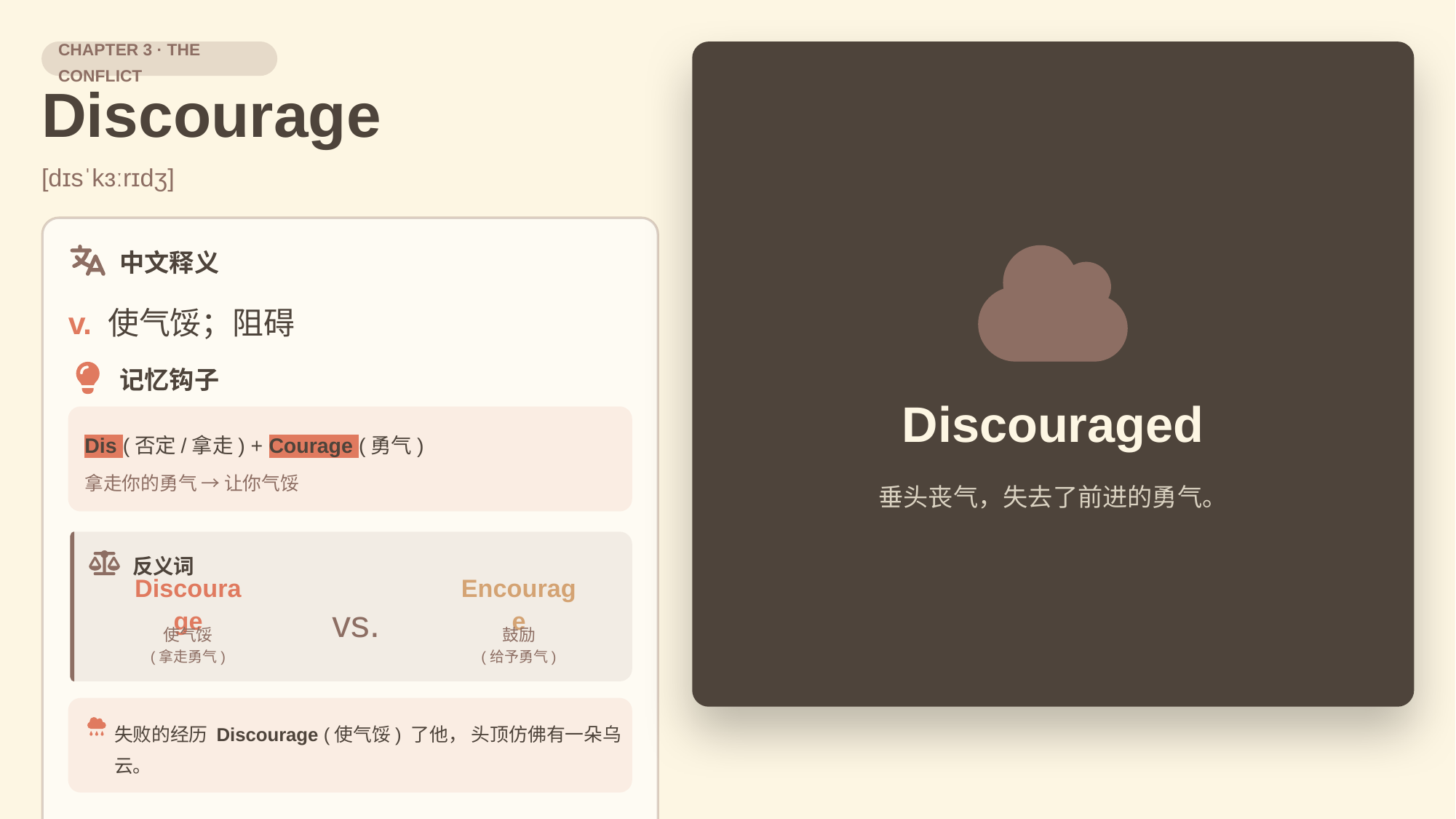

CHAPTER 3 · THE CONFLICT
Discourage
[dɪsˈkɜːrɪdʒ]

中文释义

v. 使气馁；阻碍
记忆钩子

Discouraged

Dis (否定/拿走) + Courage (勇气)
拿走你的勇气 → 让你气馁
垂头丧气，失去了前进的勇气。

反义词

Discourage
Encourage
vs.
使气馁
鼓励
(拿走勇气)
(给予勇气)

失败的经历 Discourage (使气馁) 了他， 头顶仿佛有一朵乌云。